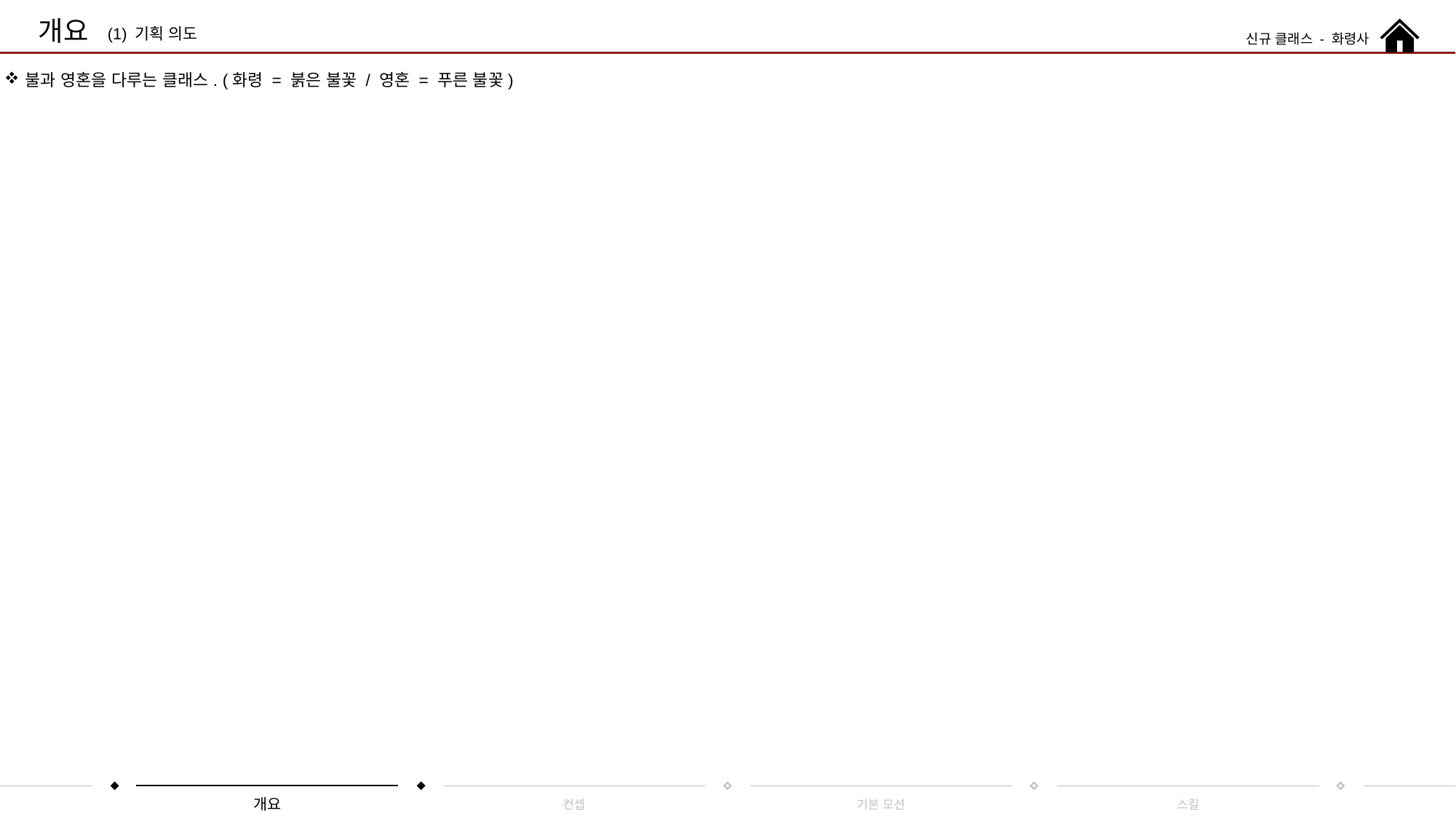

개요
기획 의도

신규 클래스 - 화령사
불과 영혼을 다루는 클래스. (화령 = 붉은 불꽃 / 영혼 = 푸른 불꽃)

컨셉
개요
기본 모션
스킬